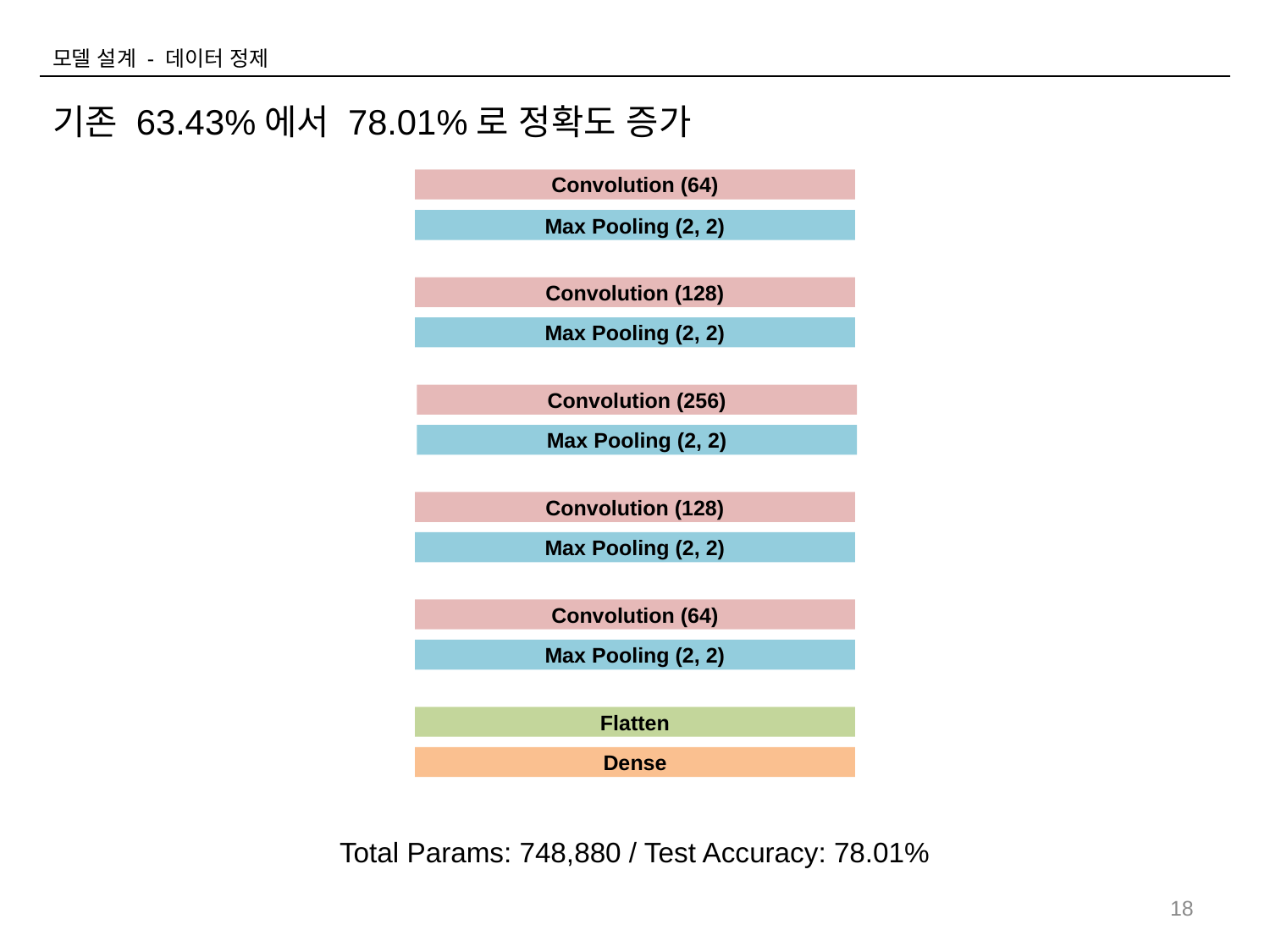

모델 설계 - 데이터 정제
기존 63.43%에서 78.01%로 정확도 증가
Convolution (64)
Max Pooling (2, 2)
Convolution (128)
Max Pooling (2, 2)
Convolution (256)
Max Pooling (2, 2)
Convolution (128)
Max Pooling (2, 2)
Convolution (64)
Max Pooling (2, 2)
Flatten
Dense
Total Params: 748,880 / Test Accuracy: 78.01%
18